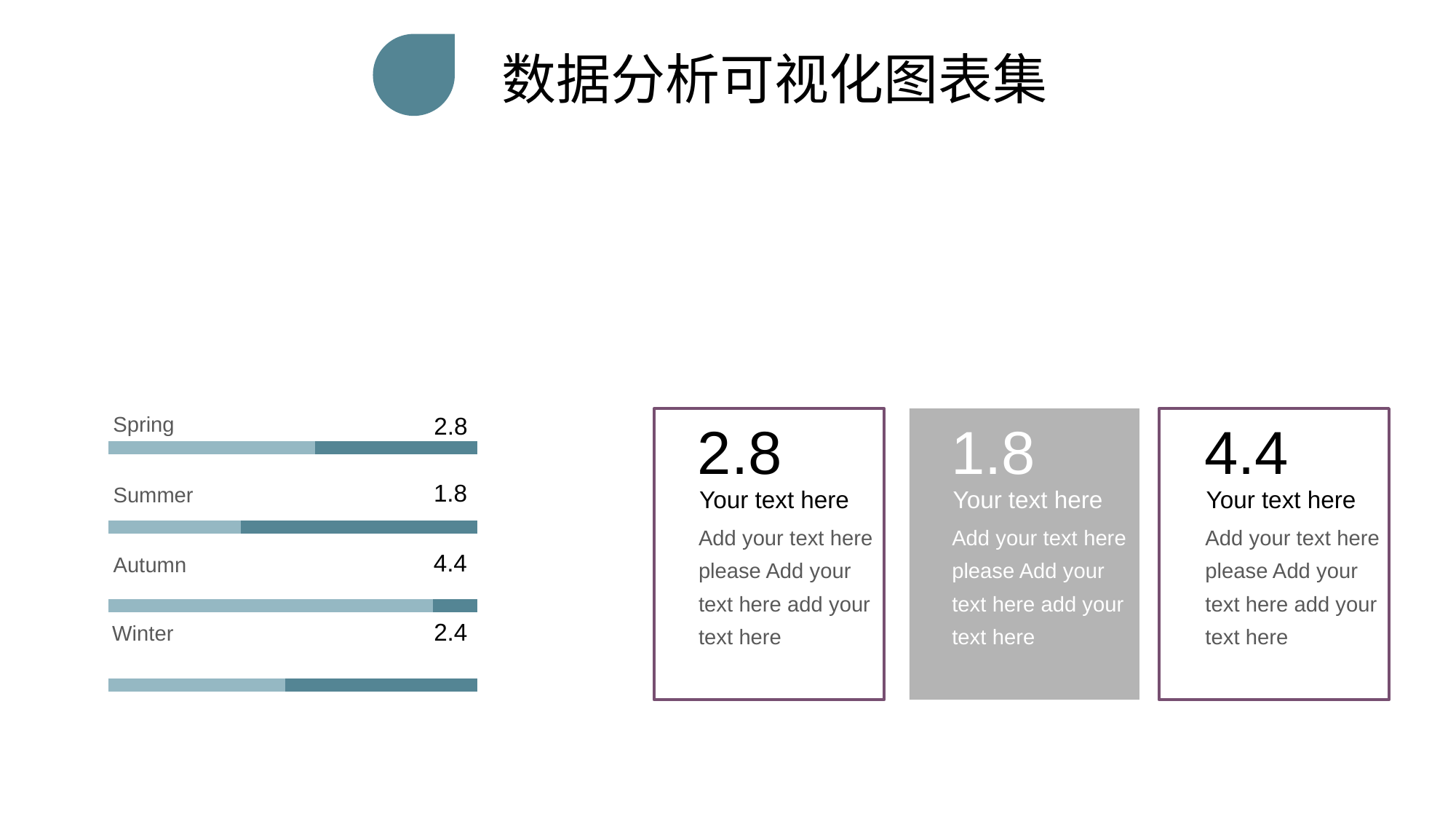

数据分析可视化图表集
Spring
2.8

### Chart

| Category | 系列 1 | 系列 2 |
|---|---|---|
| 类别 1 | 5.0 | 2.4 |
| 类别 2 | 5.0 | 4.4 |
| 类别 3 | 5.0 | 1.8 |
| 类别 4 | 5.0 | 2.8 |
2.8
Your text here
Add your text here please Add your text here add your text here

1.8
Your text here
Add your text here please Add your text here add your text here

4.4
Your text here
Add your text here please Add your text here add your text here
1.8
Summer
4.4
Autumn
2.4
Winter